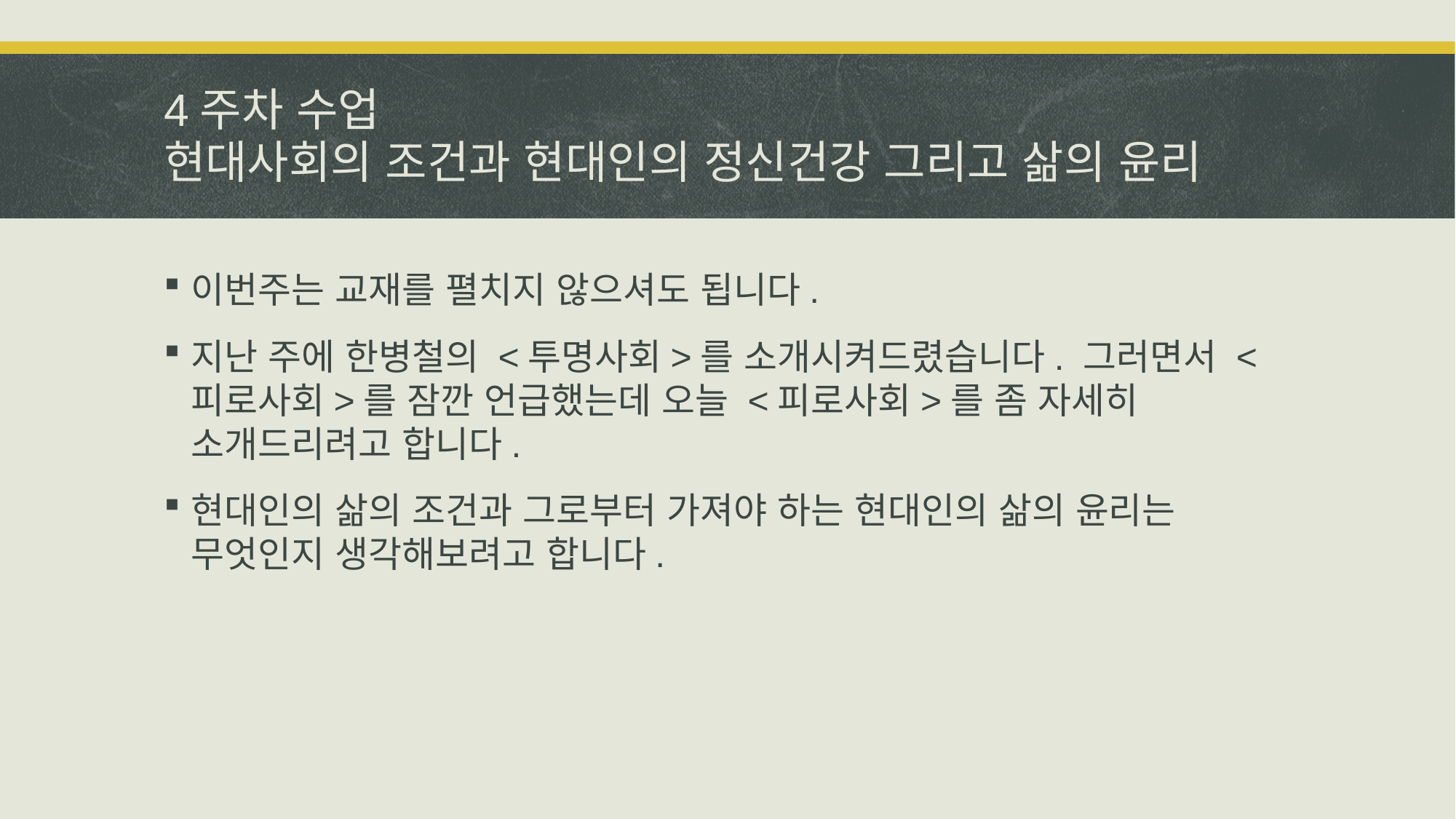

# 4주차 수업 현대사회의 조건과 현대인의 정신건강 그리고 삶의 윤리
이번주는 교재를 펼치지 않으셔도 됩니다.
지난 주에 한병철의 <투명사회>를 소개시켜드렸습니다. 그러면서 <피로사회>를 잠깐 언급했는데 오늘 <피로사회>를 좀 자세히 소개드리려고 합니다.
현대인의 삶의 조건과 그로부터 가져야 하는 현대인의 삶의 윤리는 무엇인지 생각해보려고 합니다.